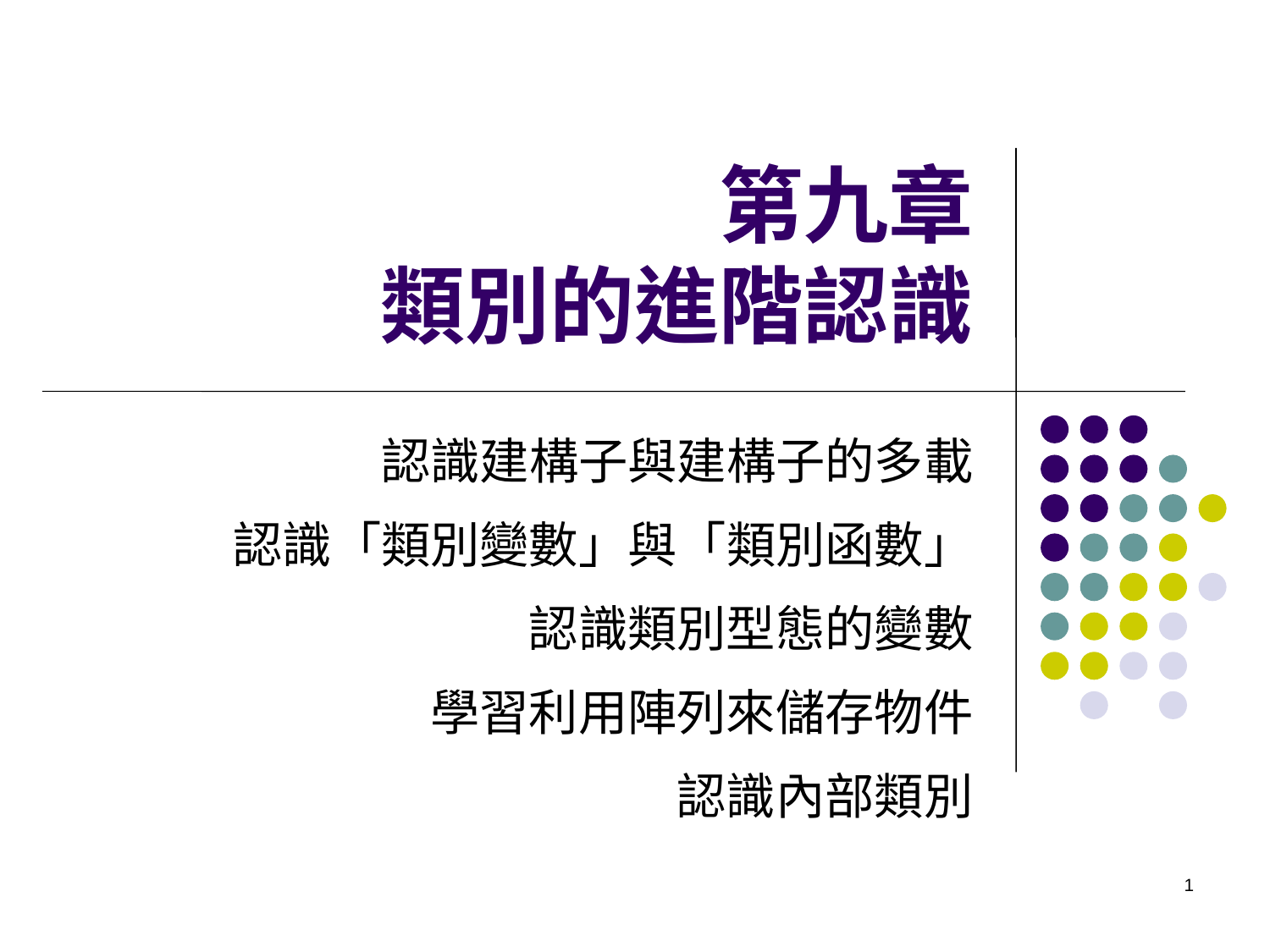

# 第九章 類別的進階認識
 	 	認識建構子與建構子的多載
認識「類別變數」與「類別函數」
認識類別型態的變數
學習利用陣列來儲存物件
認識內部類別
1